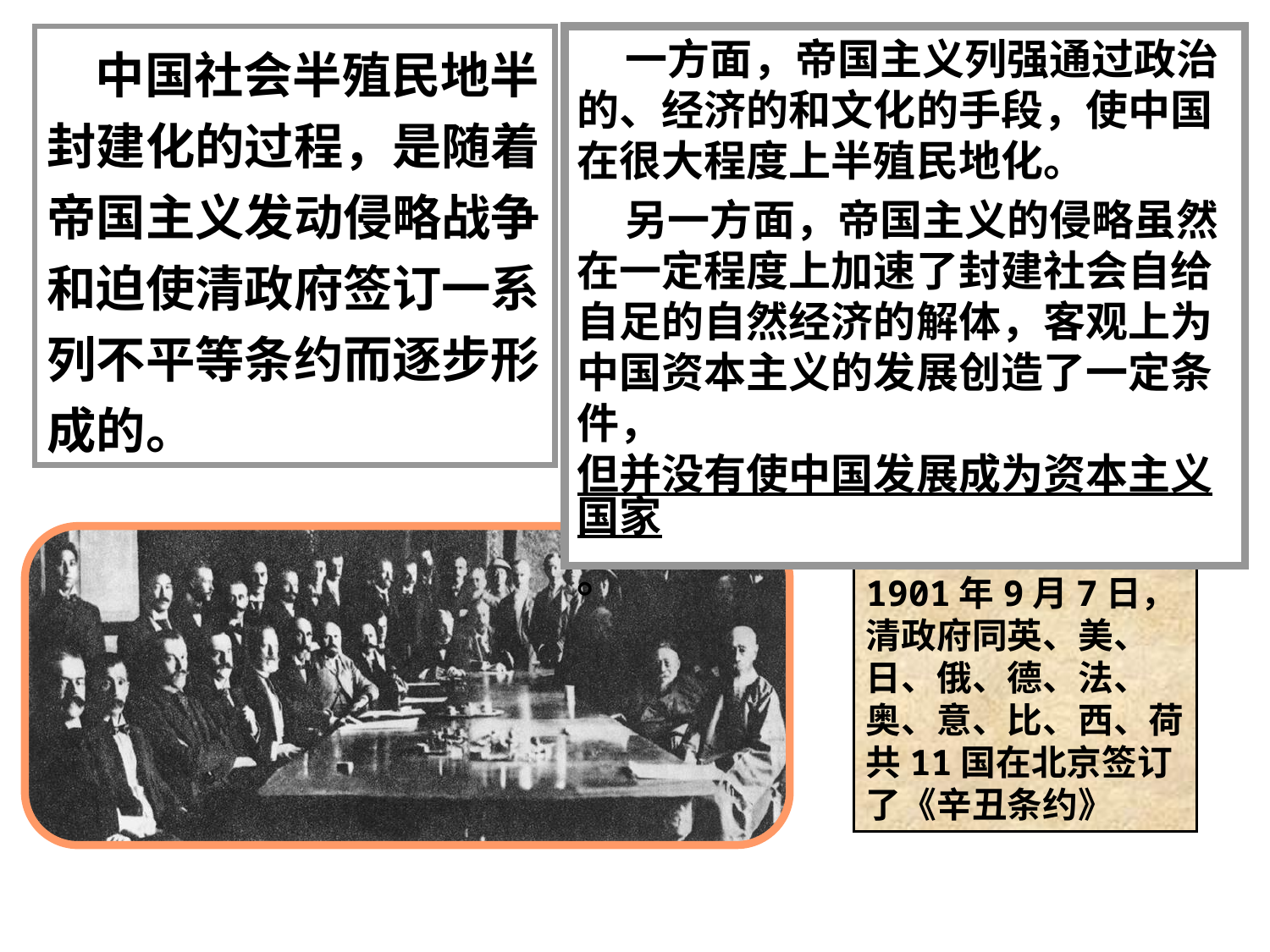

中国社会半殖民地半封建化的过程，是随着帝国主义发动侵略战争和迫使清政府签订一系列不平等条约而逐步形成的。
    一方面，帝国主义列强通过政治的、经济的和文化的手段，使中国在很大程度上半殖民地化。
    另一方面，帝国主义的侵略虽然在一定程度上加速了封建社会自给自足的自然经济的解体，客观上为中国资本主义的发展创造了一定条件，但并没有使中国发展成为资本主义国家。

1901年9月7日，清政府同英、美、日、俄、德、法、奥、意、比、西、荷共11国在北京签订了《辛丑条约》